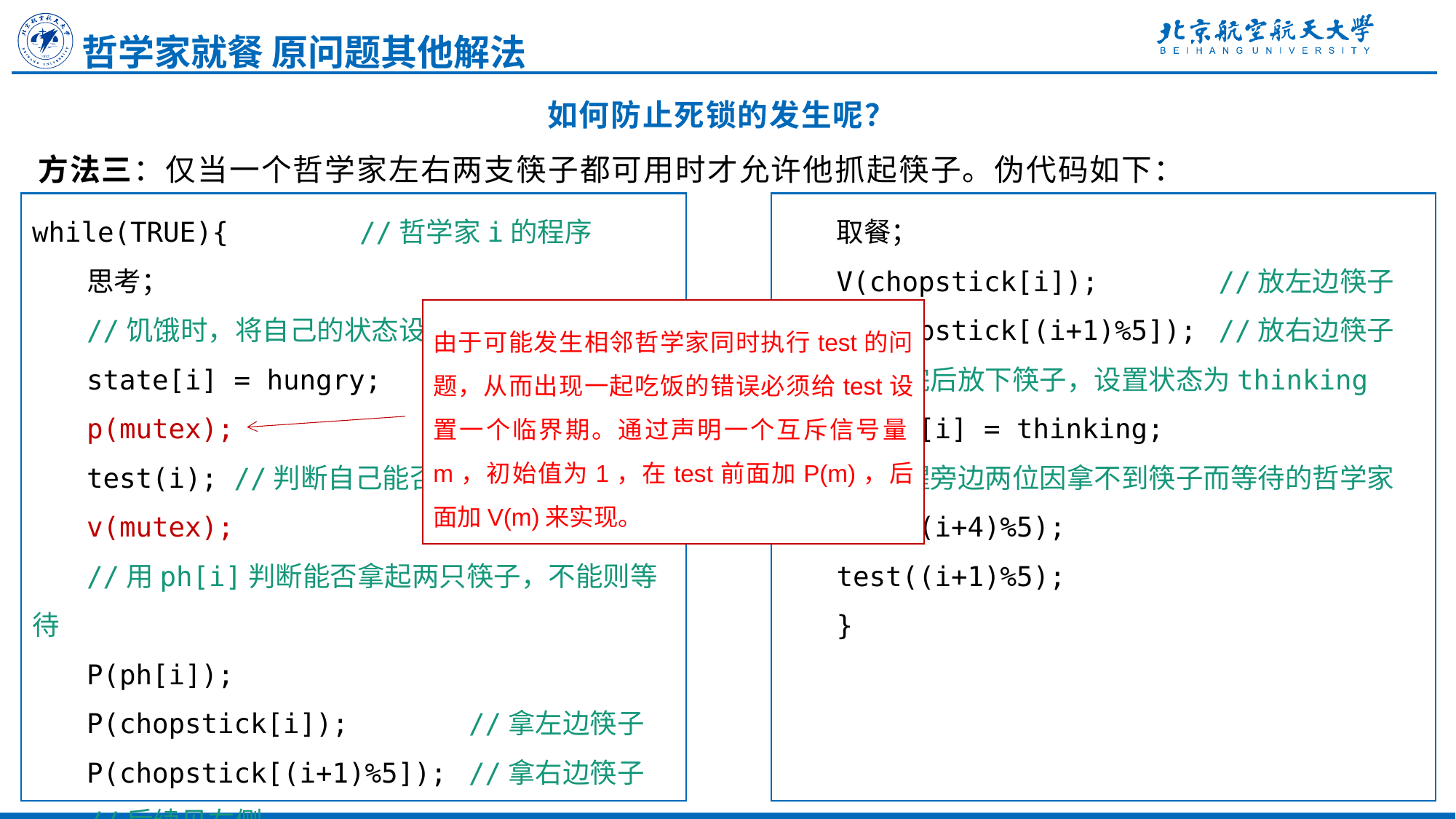

哲学家就餐 原问题其他解法
如何防止死锁的发生呢？
方法三：仅当一个哲学家左右两支筷子都可用时才允许他抓起筷子。伪代码如下：
while(TRUE){		//哲学家i的程序
思考；
//饥饿时，将自己的状态设为hungry
state[i] = hungry;
p(mutex);
test(i); //判断自己能否拿筷子
v(mutex);
//用ph[i]判断能否拿起两只筷子，不能则等待
P(ph[i]);
P(chopstick[i]);		//拿左边筷子
P(chopstick[(i+1)%5]);	//拿右边筷子
//后续见右侧
取餐；
V(chopstick[i]);		//放左边筷子
V(chopstick[(i+1)%5]);	//放右边筷子
//吃完后放下筷子，设置状态为thinking
state[i] = thinking;
//唤醒旁边两位因拿不到筷子而等待的哲学家
test((i+4)%5);
test((i+1)%5);
}
由于可能发生相邻哲学家同时执行test的问题，从而出现一起吃饭的错误必须给test设置一个临界期。通过声明一个互斥信号量m，初始值为1，在test前面加P(m)，后面加V(m)来实现。
6